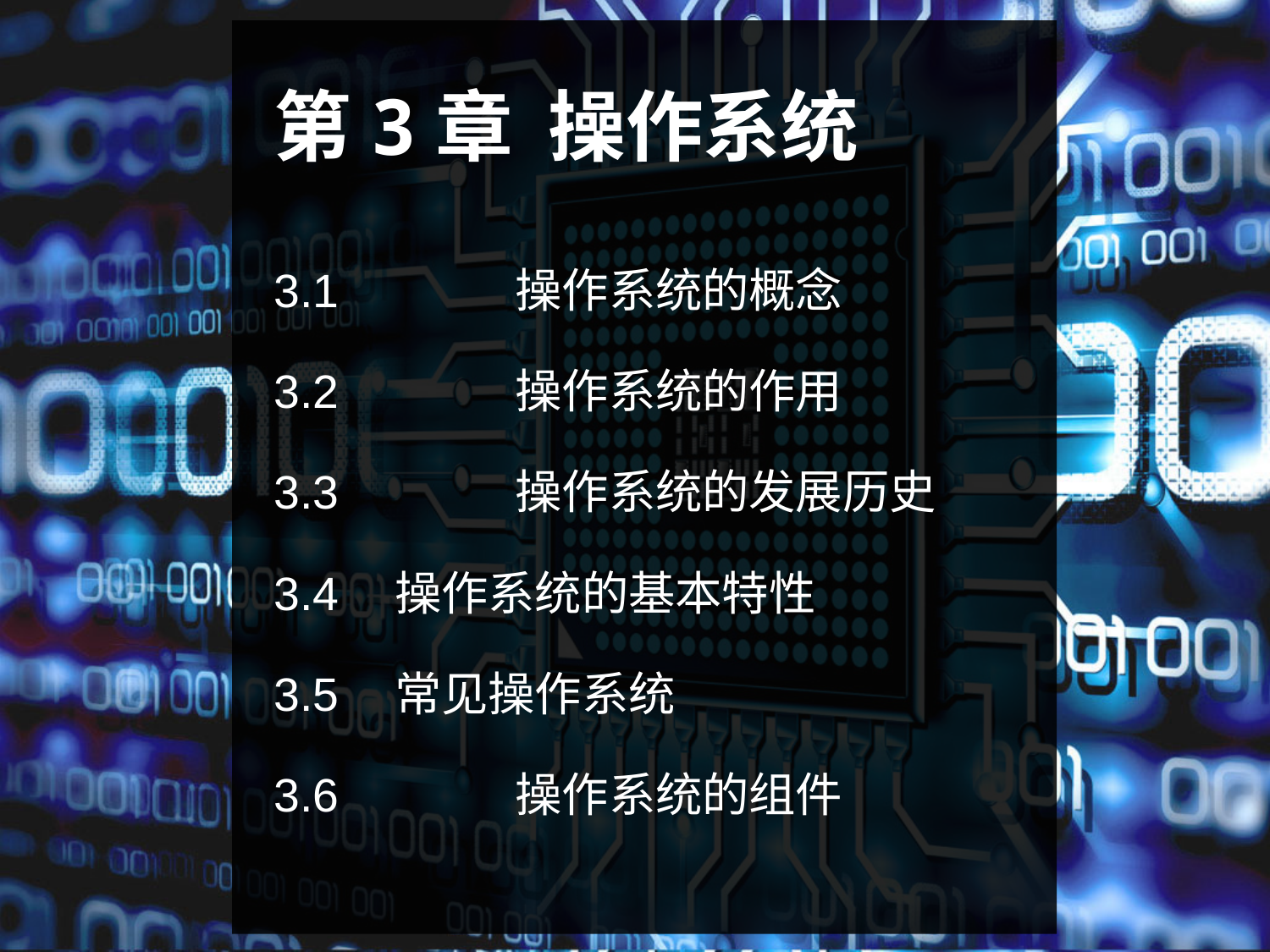

第3章  操作系统
3.1　	操作系统的概念
3.2　	操作系统的作用
3.3　	操作系统的发展历史
3.4	操作系统的基本特性
3.5 	常见操作系统
3.6　	操作系统的组件